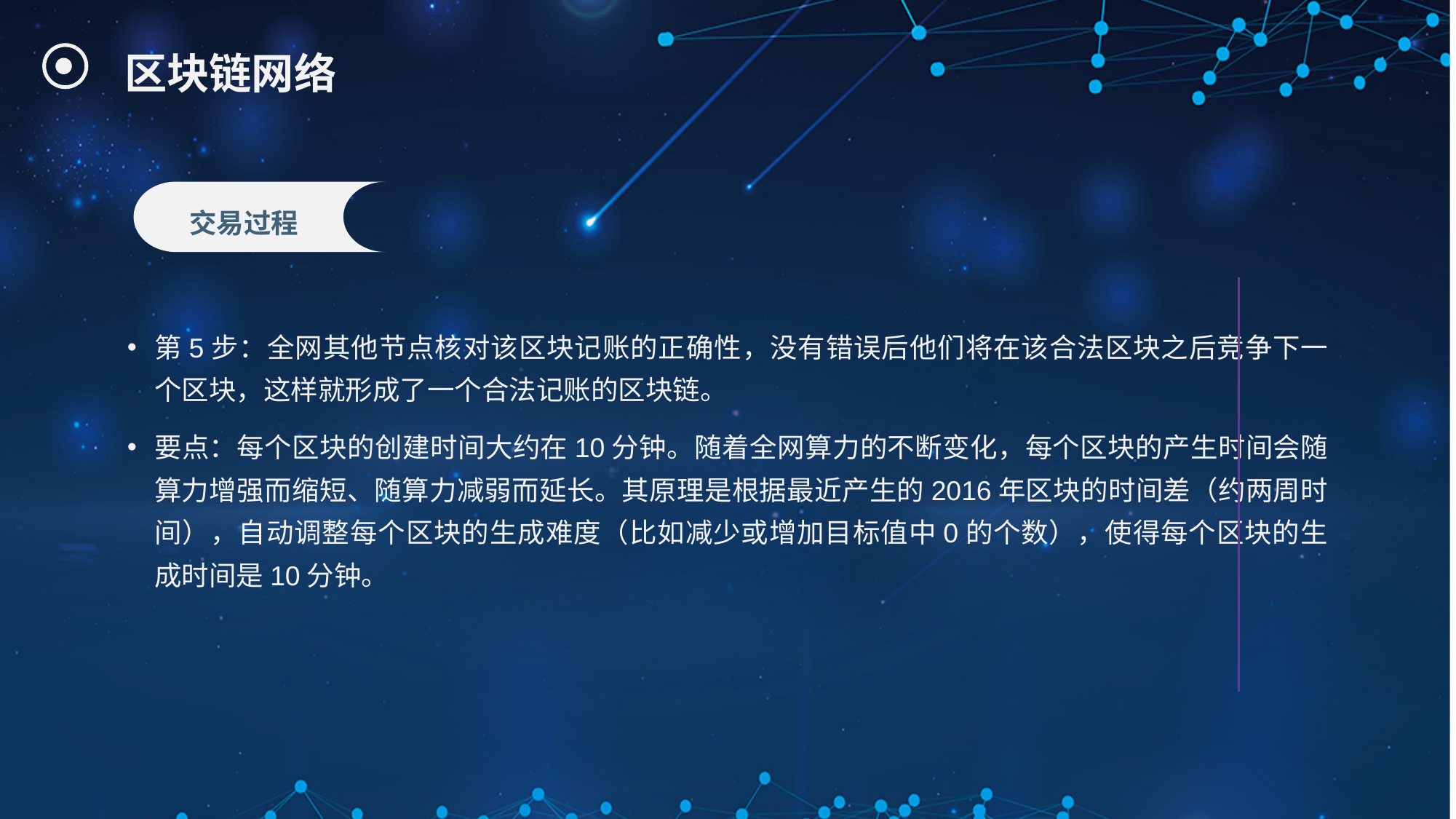

# 区块链网络

交易过程
第5步：全网其他节点核对该区块记账的正确性，没有错误后他们将在该合法区块之后竞争下一个区块，这样就形成了一个合法记账的区块链。
要点：每个区块的创建时间大约在10分钟。随着全网算力的不断变化，每个区块的产生时间会随算力增强而缩短、随算力减弱而延长。其原理是根据最近产生的2016年区块的时间差（约两周时间），自动调整每个区块的生成难度（比如减少或增加目标值中0的个数），使得每个区块的生成时间是10分钟。